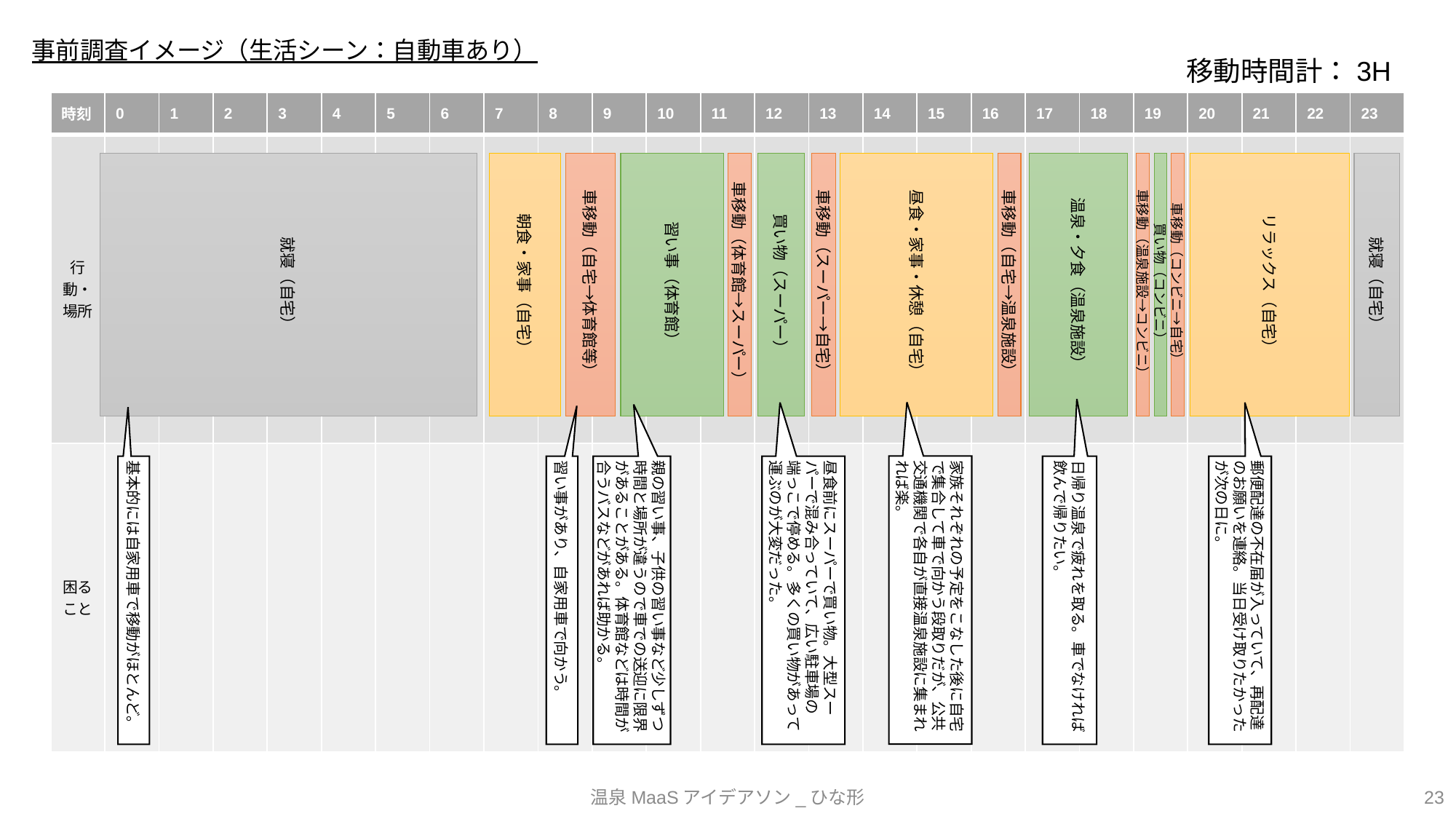

事前調査イメージ（生活シーン：自動車あり）
移動時間計：3H
| 時刻 | 0 | 1 | 2 | 3 | 4 | 5 | 6 | 7 | 8 | 9 | 10 | 11 | 12 | 13 | 14 | 15 | 16 | 17 | 18 | 19 | 20 | 21 | 22 | 23 |
| --- | --- | --- | --- | --- | --- | --- | --- | --- | --- | --- | --- | --- | --- | --- | --- | --- | --- | --- | --- | --- | --- | --- | --- | --- |
| 行動・場所 |  |  |  |  |  |  |  |  |  |  |  |  |  |  |  |  |  |  |  |  |  |  |  |  |
| 困ること |  |  |  |  |  |  |  |  |  |  |  |  |  |  |  |  |  |  |  |  |  |  |  |  |
昼食・家事・休憩（自宅）
温泉・夕食（温泉施設）
買い物（コンビニ）
車移動（コンビニ→自宅）
車移動（スーパー→自宅）
買い物（スーパー）
習い事（体育館）
車移動（温泉施設→コンビニ）
車移動（自宅→温泉施設）
就寝（自宅）
車移動（体育館→スーパー）
就寝（自宅）
リラックス（自宅）
車移動（自宅→体育館等）
朝食・家事（自宅）
家族それぞれの予定をこなした後に自宅で集合して車で向かう段取りだが、公共交通機関で各自が直接温泉施設に集まれれば楽。
郵便配達の不在届が入っていて、再配達のお願いを連絡。当日受け取りたかったが次の日に。
基本的には自家用車で移動がほとんど。
習い事があり、自家用車で向かう。
日帰り温泉で疲れを取る。車でなければ飲んで帰りたい。
昼食前にスーパーで買い物。大型スーパーで混み合っていて、広い駐車場の端っこで停める。多くの買い物があって運ぶのが大変だった。
親の習い事、子供の習い事など少しずつ時間と場所が違うので車での送迎に限界があることがある。体育館などは時間が合うバスなどがあれば助かる。
温泉MaaSアイデアソン_ひな形
23